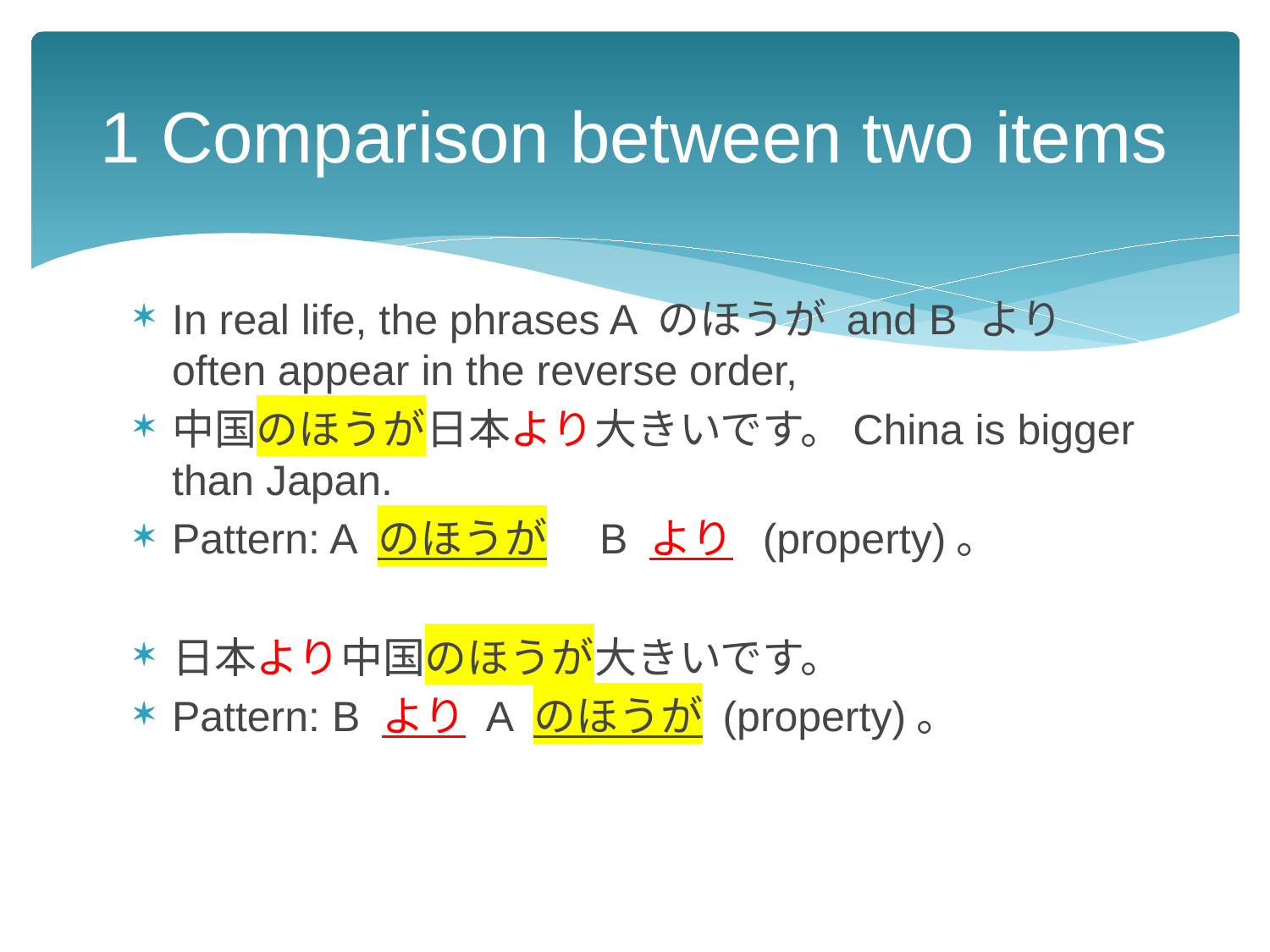

# 1 Comparison between two items
In real life, the phrases A のほうが and B より often appear in the reverse order,
中国のほうが日本より大きいです。China is bigger than Japan.
Pattern: A のほうが　B より  (property)。

日本より中国のほうが大きいです。
Pattern: B より A のほうが (property)。